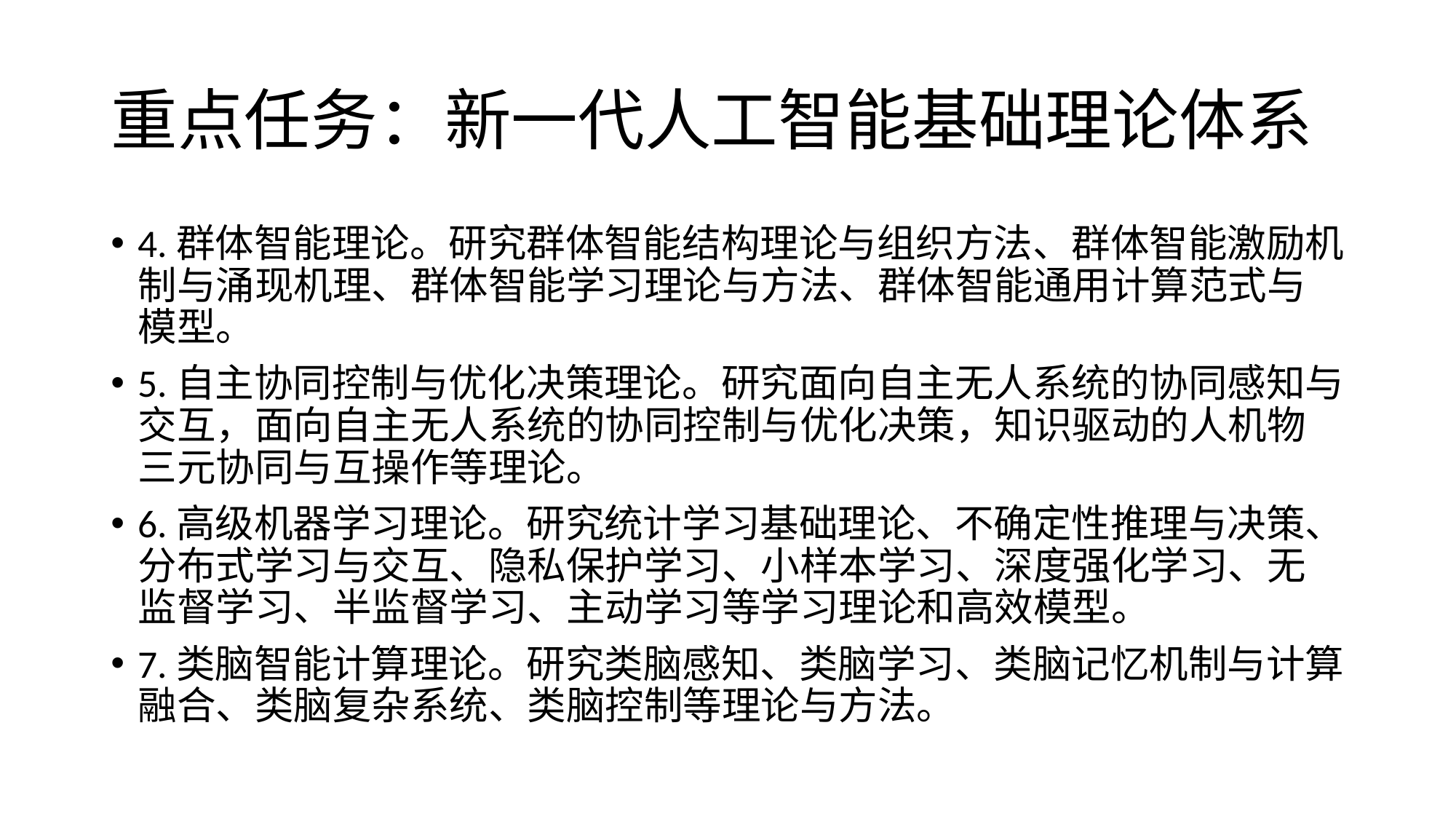

# 重点任务：新一代人工智能基础理论体系
4.群体智能理论。研究群体智能结构理论与组织方法、群体智能激励机制与涌现机理、群体智能学习理论与方法、群体智能通用计算范式与模型。
5.自主协同控制与优化决策理论。研究面向自主无人系统的协同感知与交互，面向自主无人系统的协同控制与优化决策，知识驱动的人机物三元协同与互操作等理论。
6.高级机器学习理论。研究统计学习基础理论、不确定性推理与决策、分布式学习与交互、隐私保护学习、小样本学习、深度强化学习、无监督学习、半监督学习、主动学习等学习理论和高效模型。
7.类脑智能计算理论。研究类脑感知、类脑学习、类脑记忆机制与计算融合、类脑复杂系统、类脑控制等理论与方法。